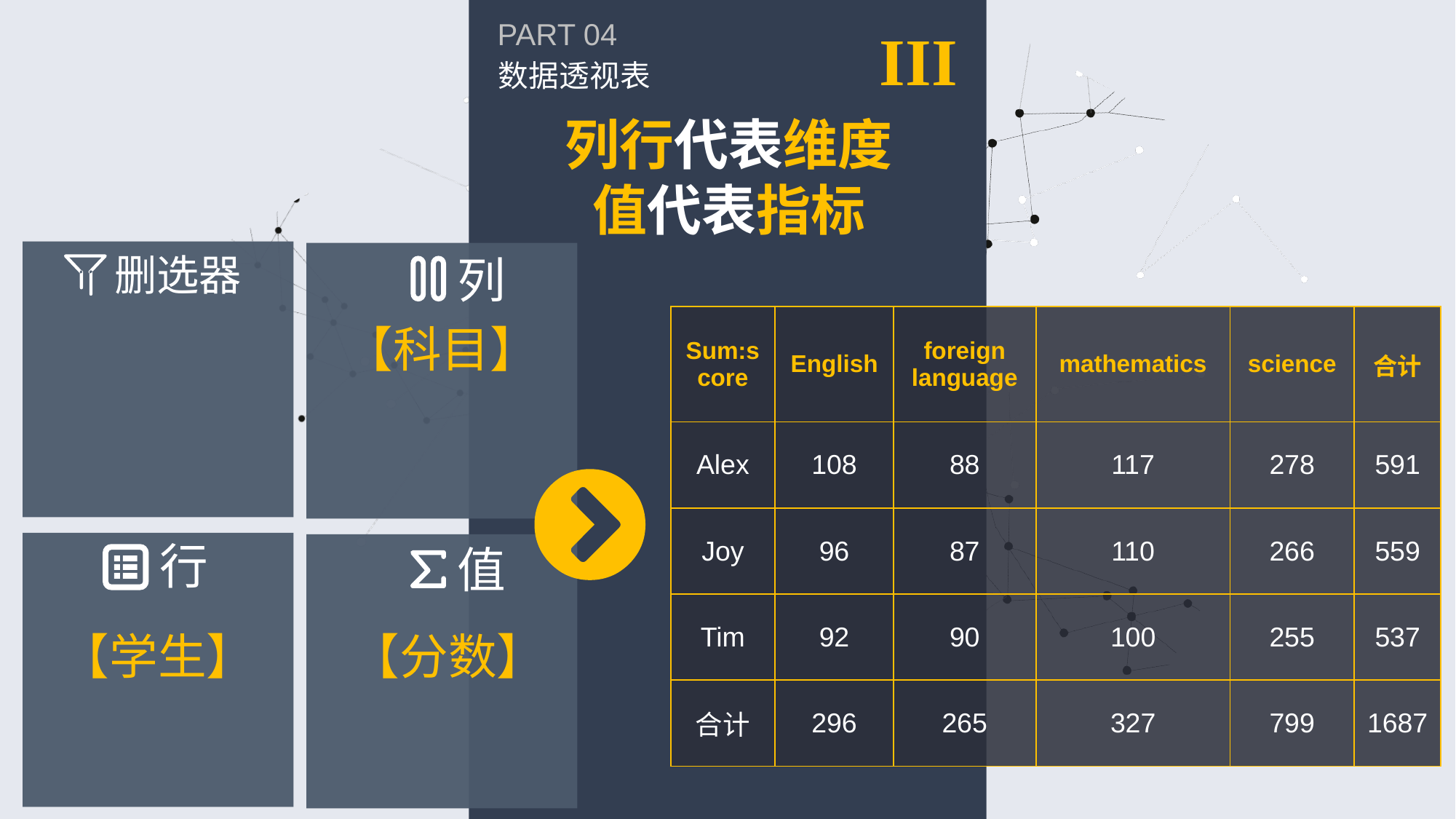

PART 04
III
数据透视表
列行代表维度
值代表指标

删选器

列

| Sum:score | English | foreign language | mathematics | science | 合计 |
| --- | --- | --- | --- | --- | --- |
| Alex | 108 | 88 | 117 | 278 | 591 |
| Joy | 96 | 87 | 110 | 266 | 559 |
| Tim | 92 | 90 | 100 | 255 | 537 |
| 合计 | 296 | 265 | 327 | 799 | 1687 |
【科目】

行

值

【学生】
【分数】